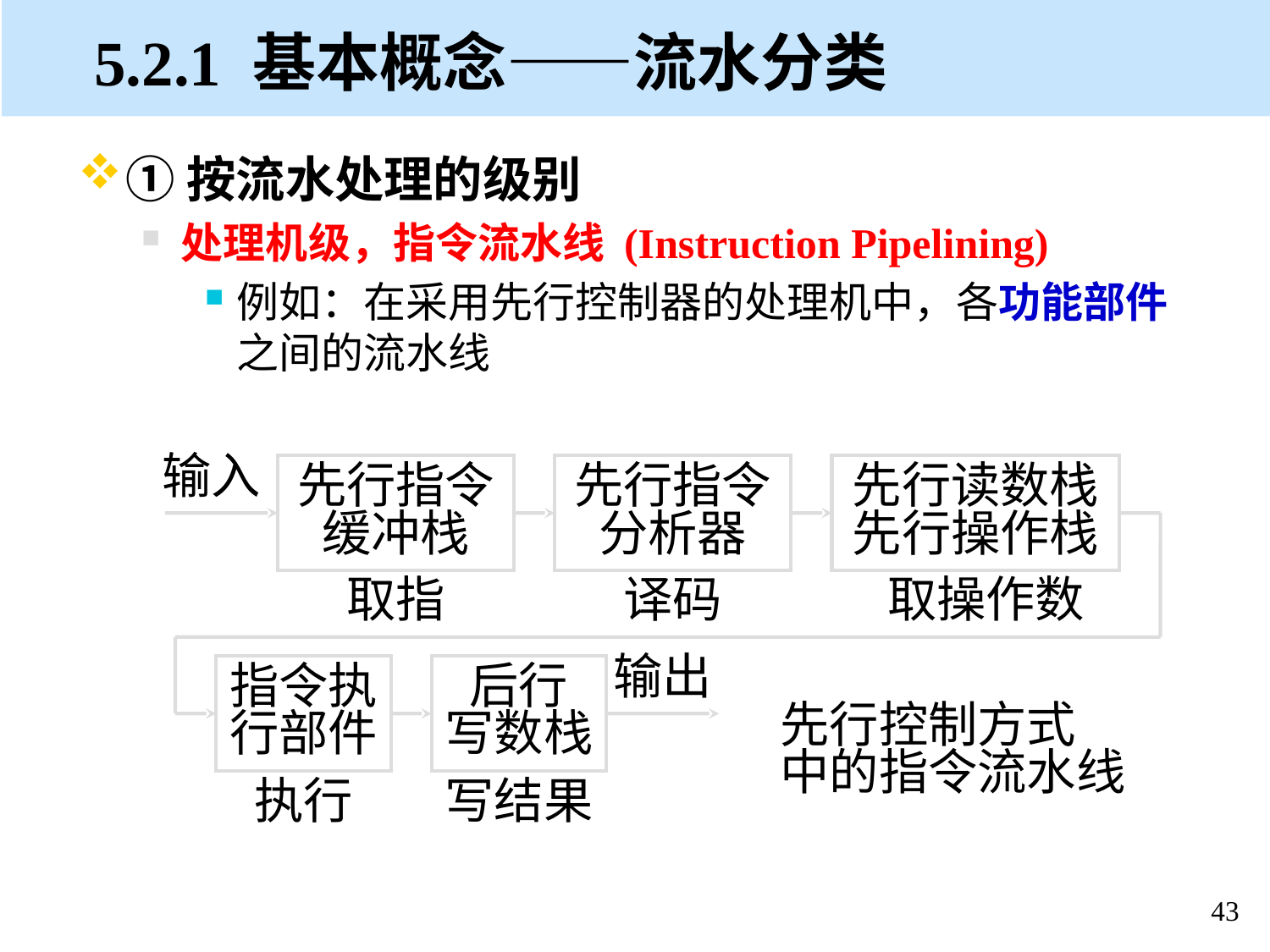

5.2.1 基本概念——流水分类
①按流水处理的级别
处理机级，指令流水线 (Instruction Pipelining)
例如：在采用先行控制器的处理机中，各功能部件之间的流水线
输入
先行指令
缓冲栈
先行指令
分析器
先行读数栈
先行操作栈

取指
译码
取操作数

输出
指令执
行部件
后行
写数栈
先行控制方式
中的指令流水线

执行
写结果